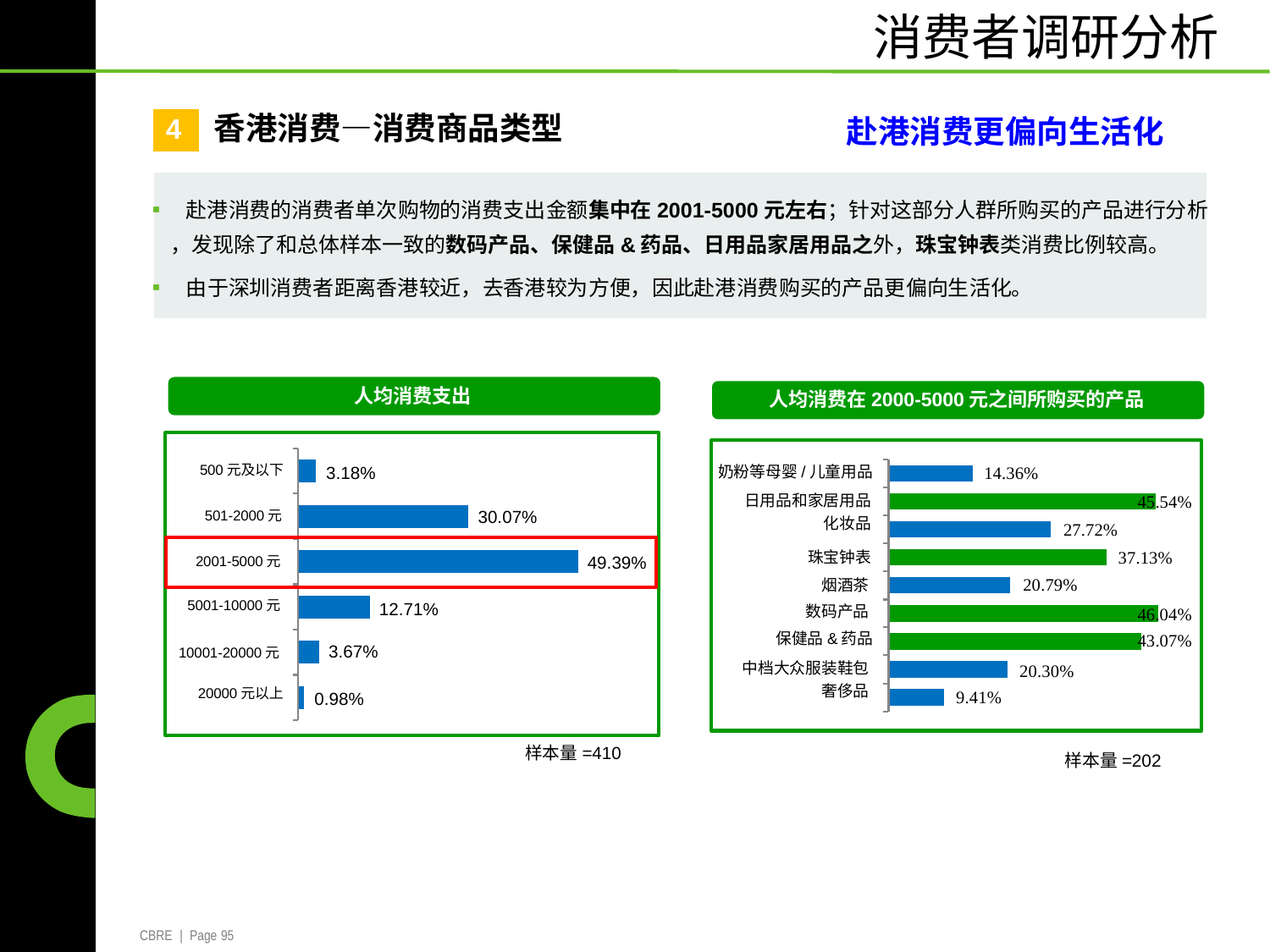

消费者调研分析

香港消费—消费商品类型

4
赴港消费更偏向生活化

▪   赴港消费的消费者单次购物的消费支出金额集中在2001-5000元左右；针对这部分人群所购买的产品进行分析
	，发现除了和总体样本一致的数码产品、保健品&药品、日用品家居用品之外，珠宝钟表类消费比例较高。
▪   由于深圳消费者距离香港较近，去香港较为方便，因此赴港消费购买的产品更偏向生活化。

人均消费支出
人均消费在2000-5000元之间所购买的产品

500元及以下
3.18%
奶粉等母婴/儿童用品

14.36%

日用品和家居用品
	化妆品

45.54%
30.07%

501-2000元

27.72%

珠宝钟表

49.39%

2001-5000元
37.13%

			烟酒茶
		数码产品
	保健品&药品
中档大众服装鞋包
			奢侈品
	20.79%

20.30%

12.71%

	5001-10000元

10001-20000元

		20000元以上

46.04%
43.07%

	3.67%

0.98%

9.41%

样本量=410
样本量=202
CBRE  |  Page 95